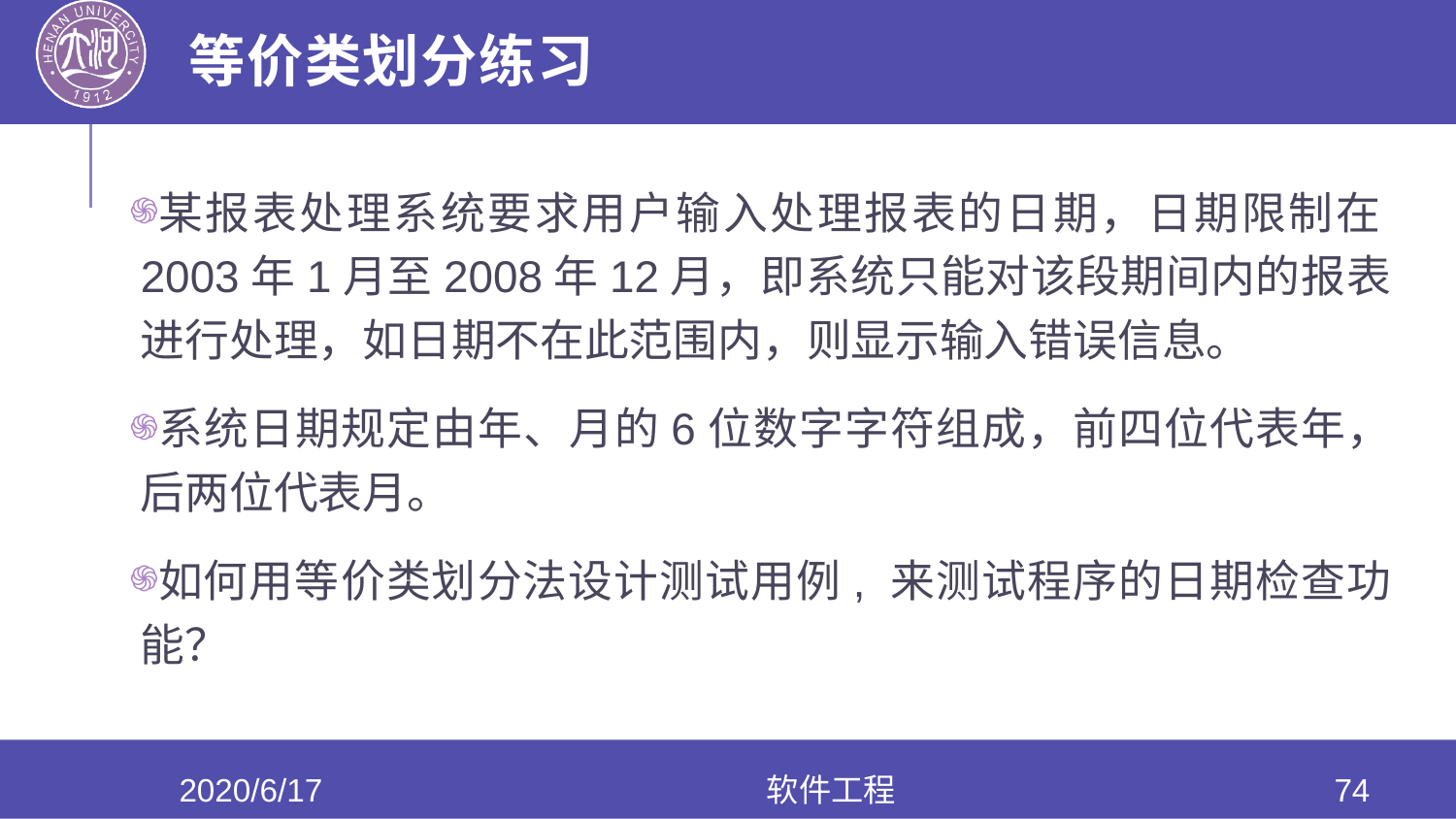

# 等价类划分练习
某报表处理系统要求用户输入处理报表的日期，日期限制在2003年1月至2008年12月，即系统只能对该段期间内的报表进行处理，如日期不在此范围内，则显示输入错误信息。
系统日期规定由年、月的6位数字字符组成，前四位代表年，后两位代表月。
如何用等价类划分法设计测试用例, 来测试程序的日期检查功能？
2020/6/17
软件工程
74